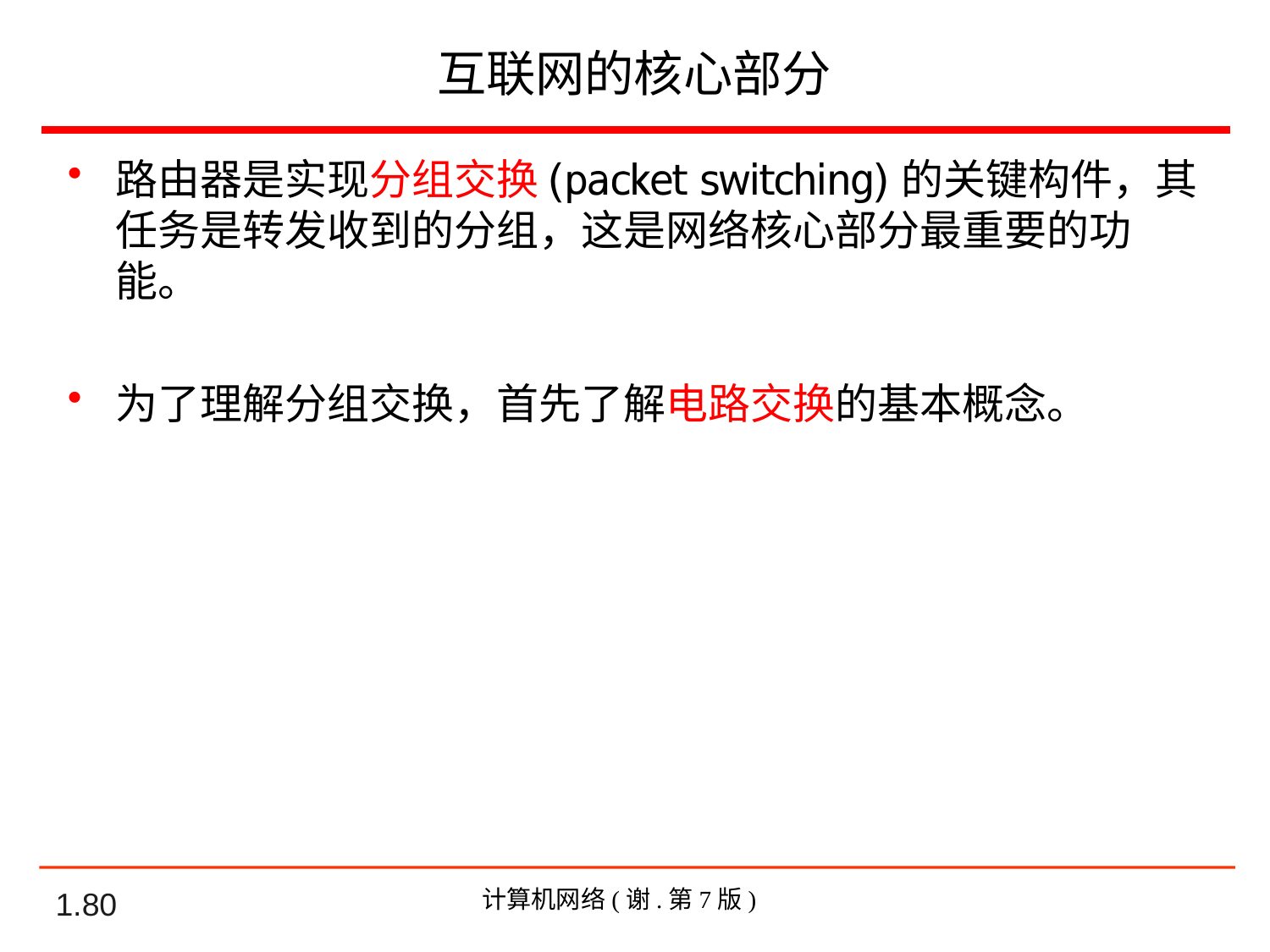

互联网的核心部分
路由器是实现分组交换(packet switching)的关键构件，其任务是转发收到的分组，这是网络核心部分最重要的功能。

为了理解分组交换，首先了解电路交换的基本概念。